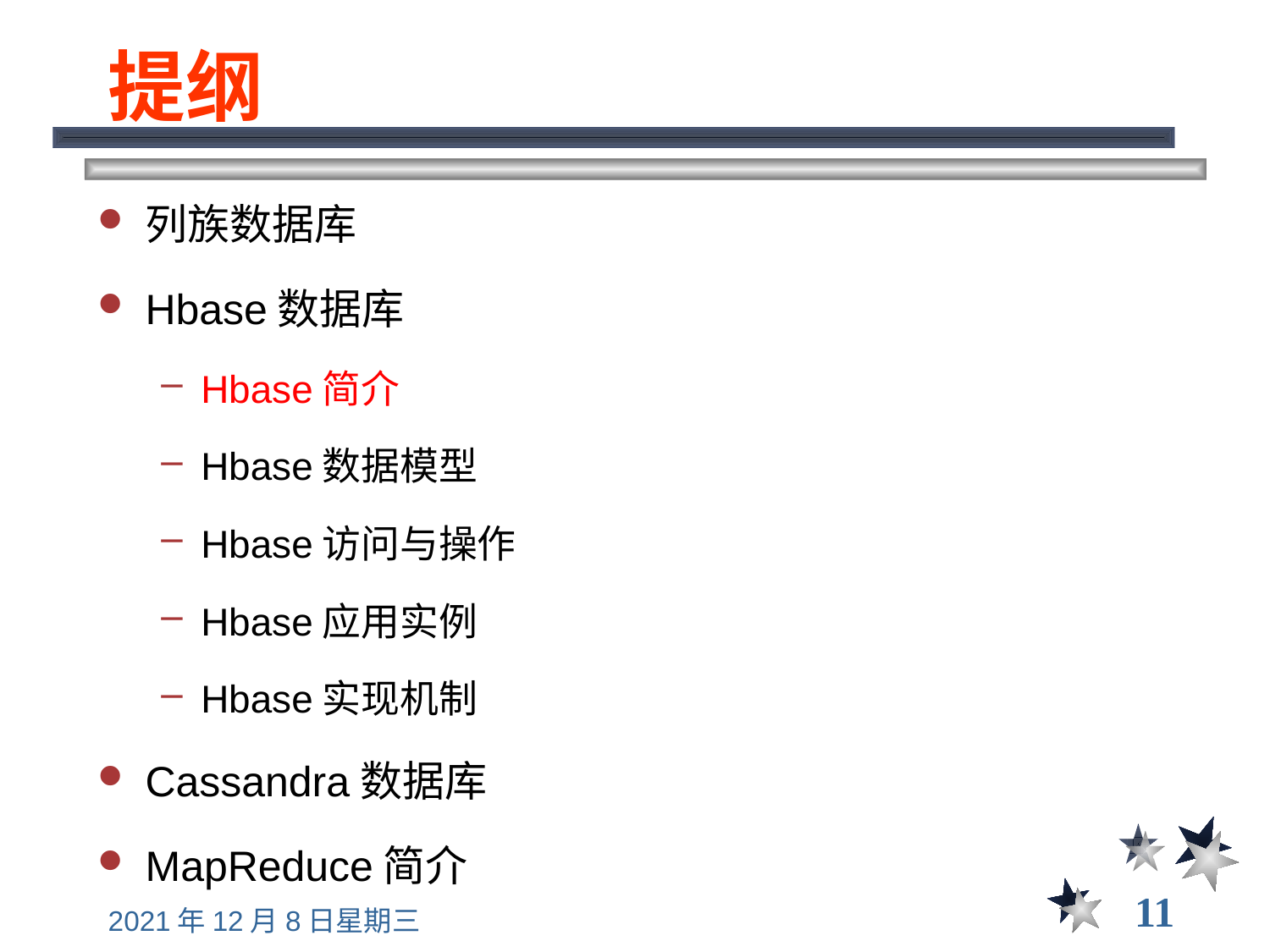

# 提纲
列族数据库
Hbase数据库
Hbase简介
Hbase数据模型
Hbase访问与操作
Hbase应用实例
Hbase实现机制
Cassandra数据库
MapReduce简介

11
2021年12月8日星期三
大数据管理----前言